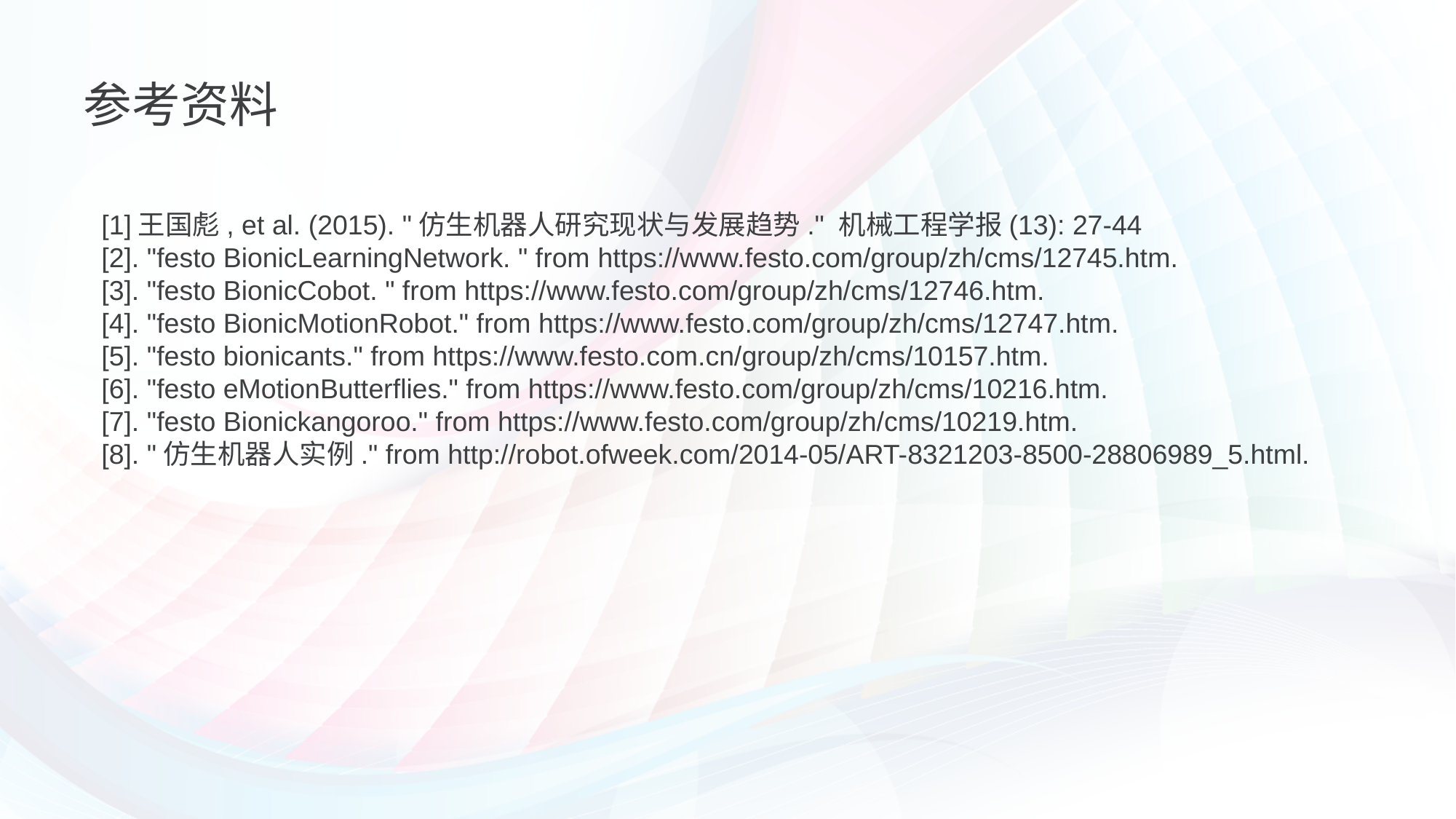

参考资料
[1]王国彪, et al. (2015). "仿生机器人研究现状与发展趋势." 机械工程学报(13): 27-44
[2]. "festo BionicLearningNetwork. " from https://www.festo.com/group/zh/cms/12745.htm.
[3]. "festo BionicCobot. " from https://www.festo.com/group/zh/cms/12746.htm.
[4]. "festo BionicMotionRobot." from https://www.festo.com/group/zh/cms/12747.htm.
[5]. "festo bionicants." from https://www.festo.com.cn/group/zh/cms/10157.htm.
[6]. "festo eMotionButterflies." from https://www.festo.com/group/zh/cms/10216.htm.
[7]. "festo Bionickangoroo." from https://www.festo.com/group/zh/cms/10219.htm.
[8]. "仿生机器人实例." from http://robot.ofweek.com/2014-05/ART-8321203-8500-28806989_5.html.